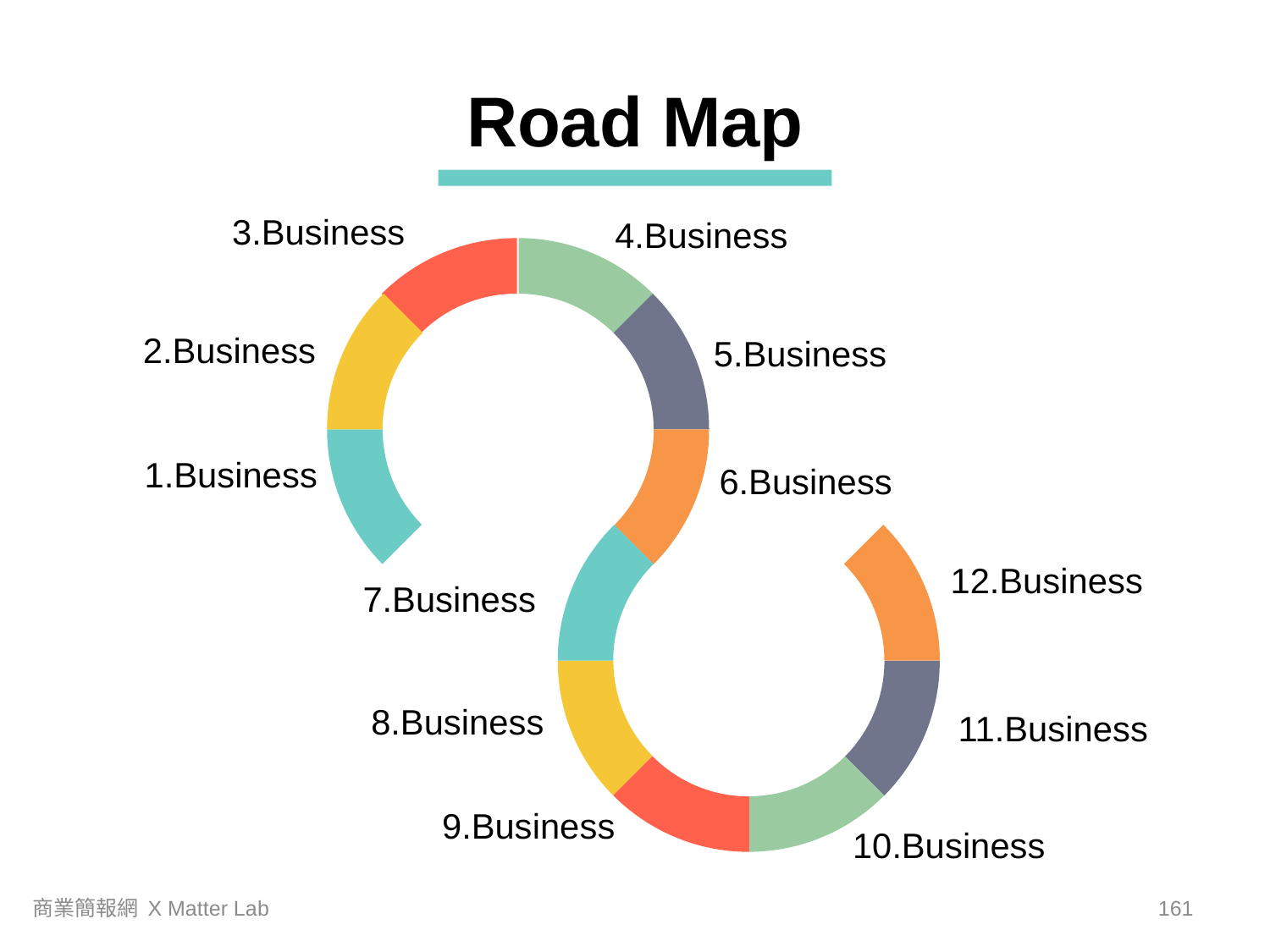

Road Map

3.Business
4.Business

2.Business
5.Business

1.Business
6.Business

12.Business
7.Business

8.Business
11.Business

9.Business
10.Business
商業簡報網 X Matter Lab
161